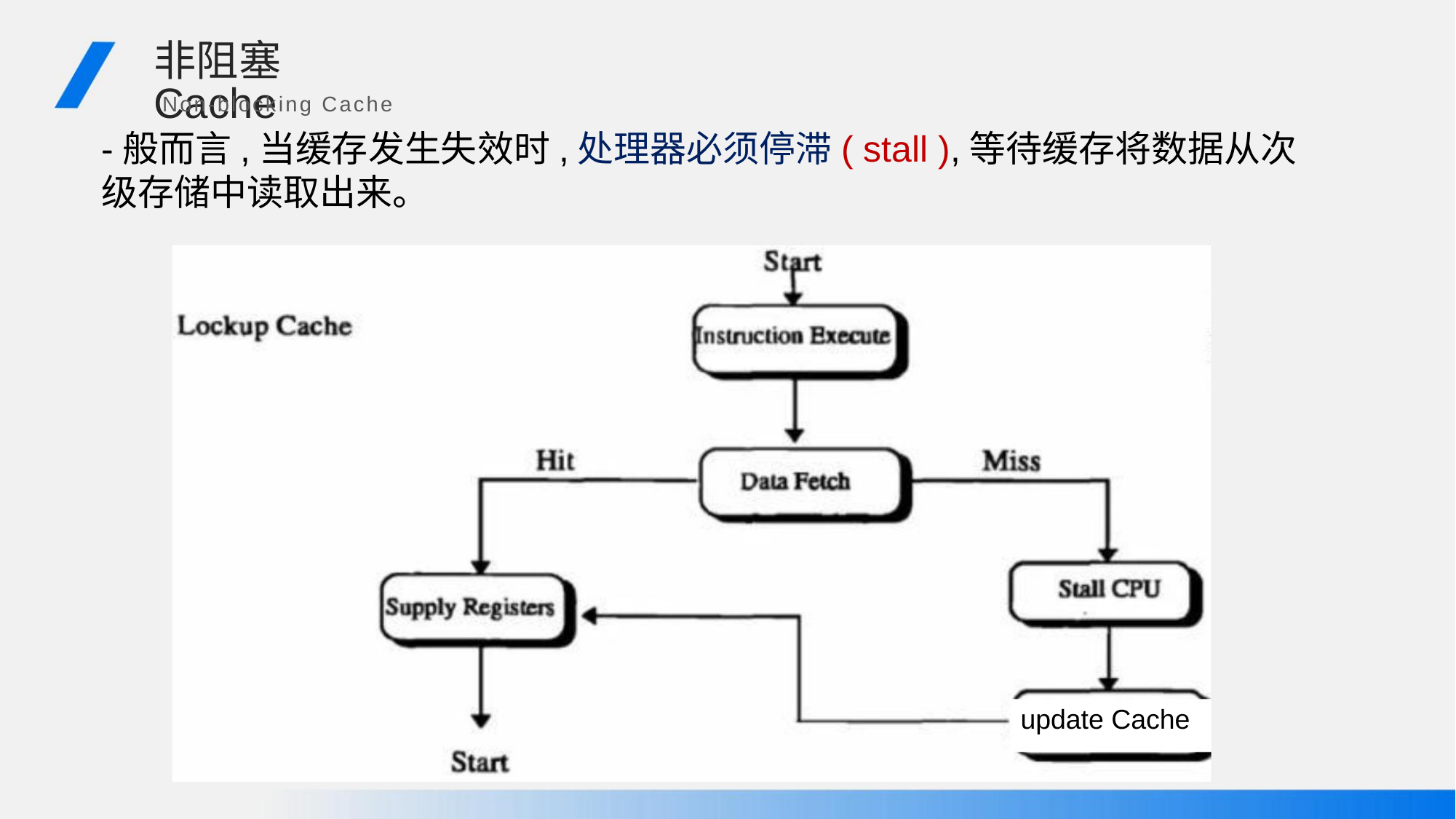

非阻塞Cache
Non-blocking Cache
-般而言,当缓存发生失效时,处理器必须停滞( stall ),等待缓存将数据从次
级存储中读取出来。
update Cache